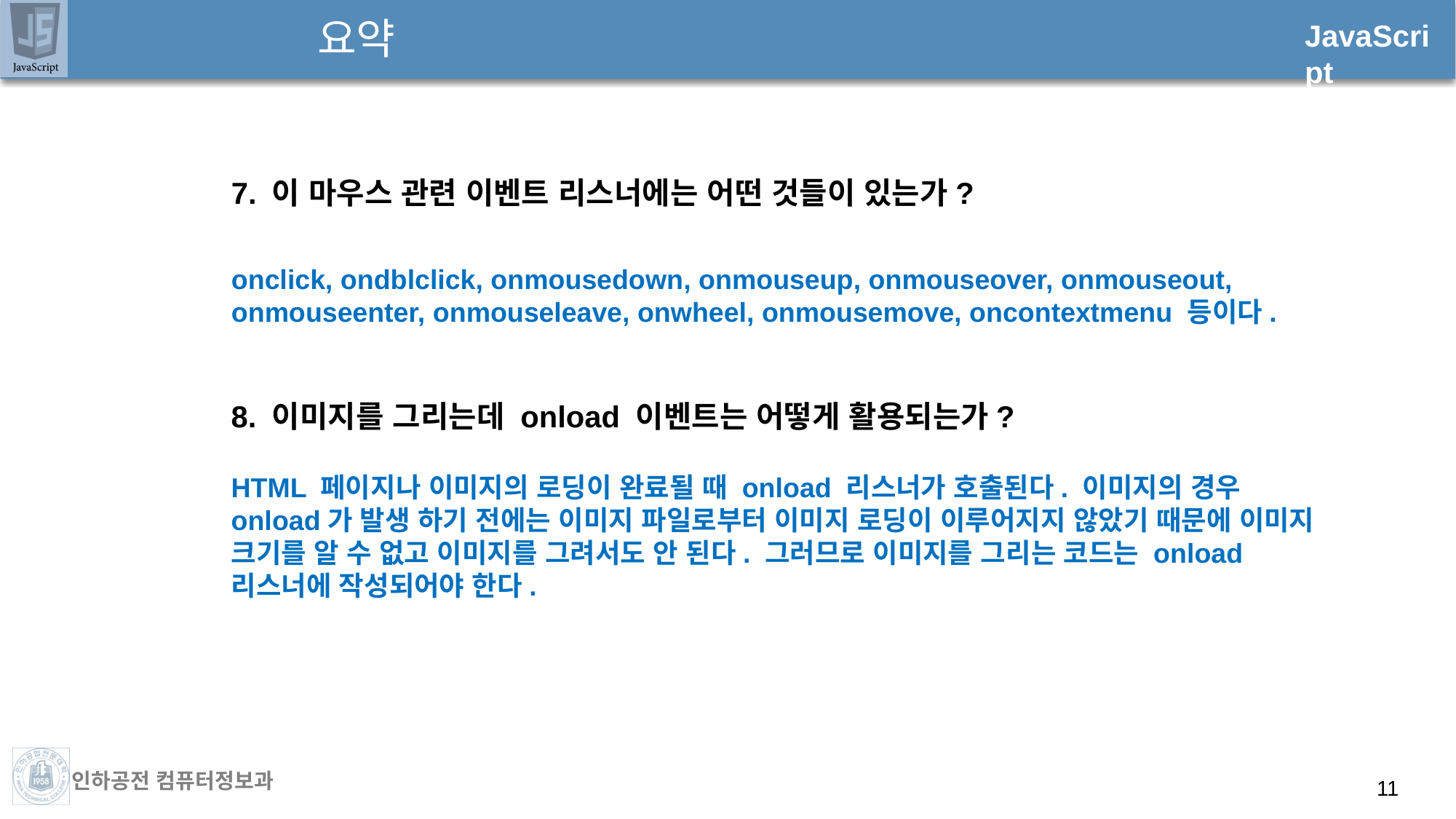

# 요약
7. 이 마우스 관련 이벤트 리스너에는 어떤 것들이 있는가?

onclick, ondblclick, onmousedown, onmouseup, onmouseover, onmouseout, onmouseenter, onmouseleave, onwheel, onmousemove, oncontextmenu 등이다.

8. 이미지를 그리는데 onload 이벤트는 어떻게 활용되는가?

HTML 페이지나 이미지의 로딩이 완료될 때 onload 리스너가 호출된다. 이미지의 경우 onload가 발생 하기 전에는 이미지 파일로부터 이미지 로딩이 이루어지지 않았기 때문에 이미지 크기를 알 수 없고 이미지를 그려서도 안 된다. 그러므로 이미지를 그리는 코드는 onload 리스너에 작성되어야 한다.